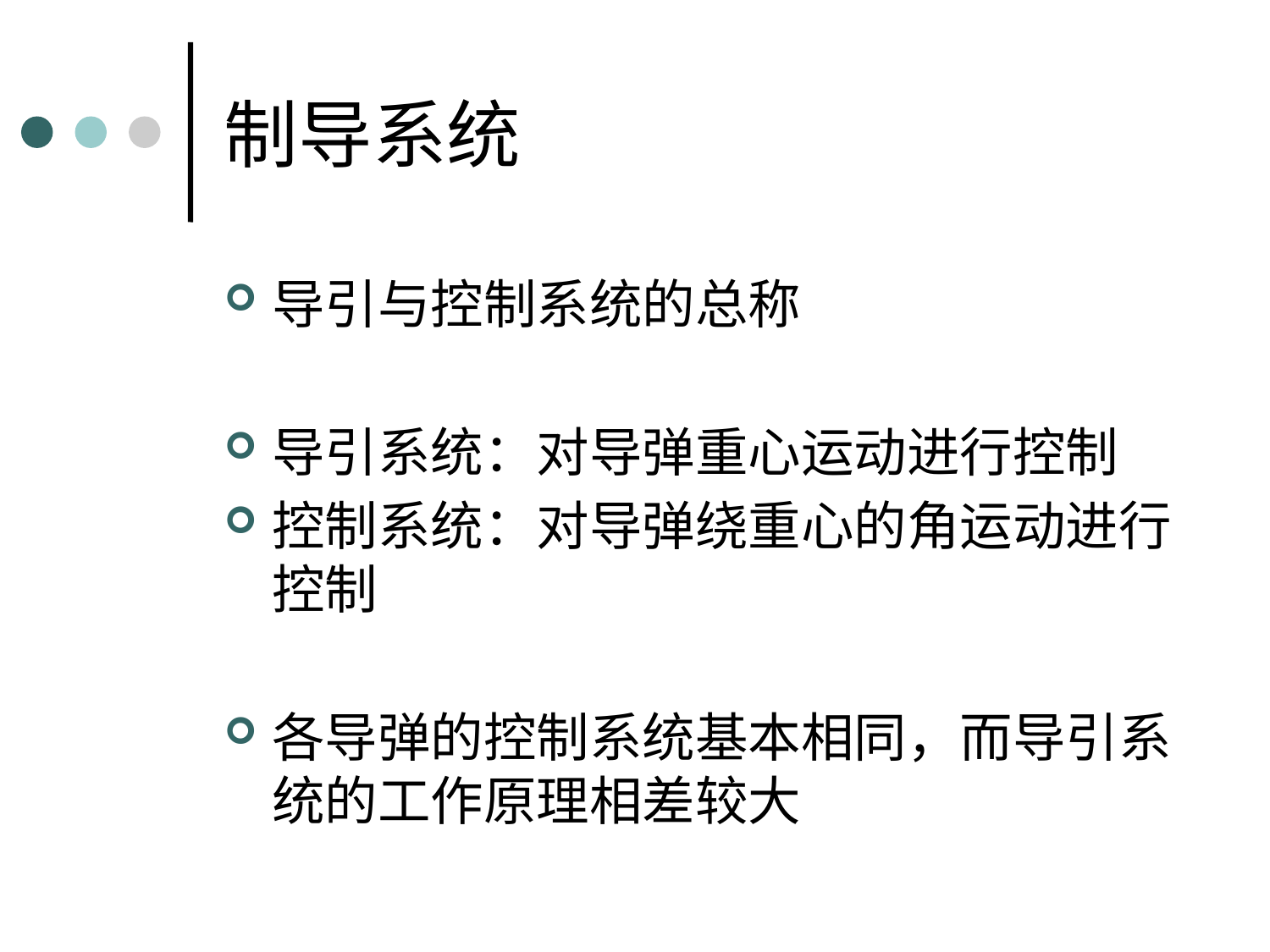

# 制导系统
导引与控制系统的总称

导引系统：对导弹重心运动进行控制
控制系统：对导弹绕重心的角运动进行控制

各导弹的控制系统基本相同，而导引系统的工作原理相差较大